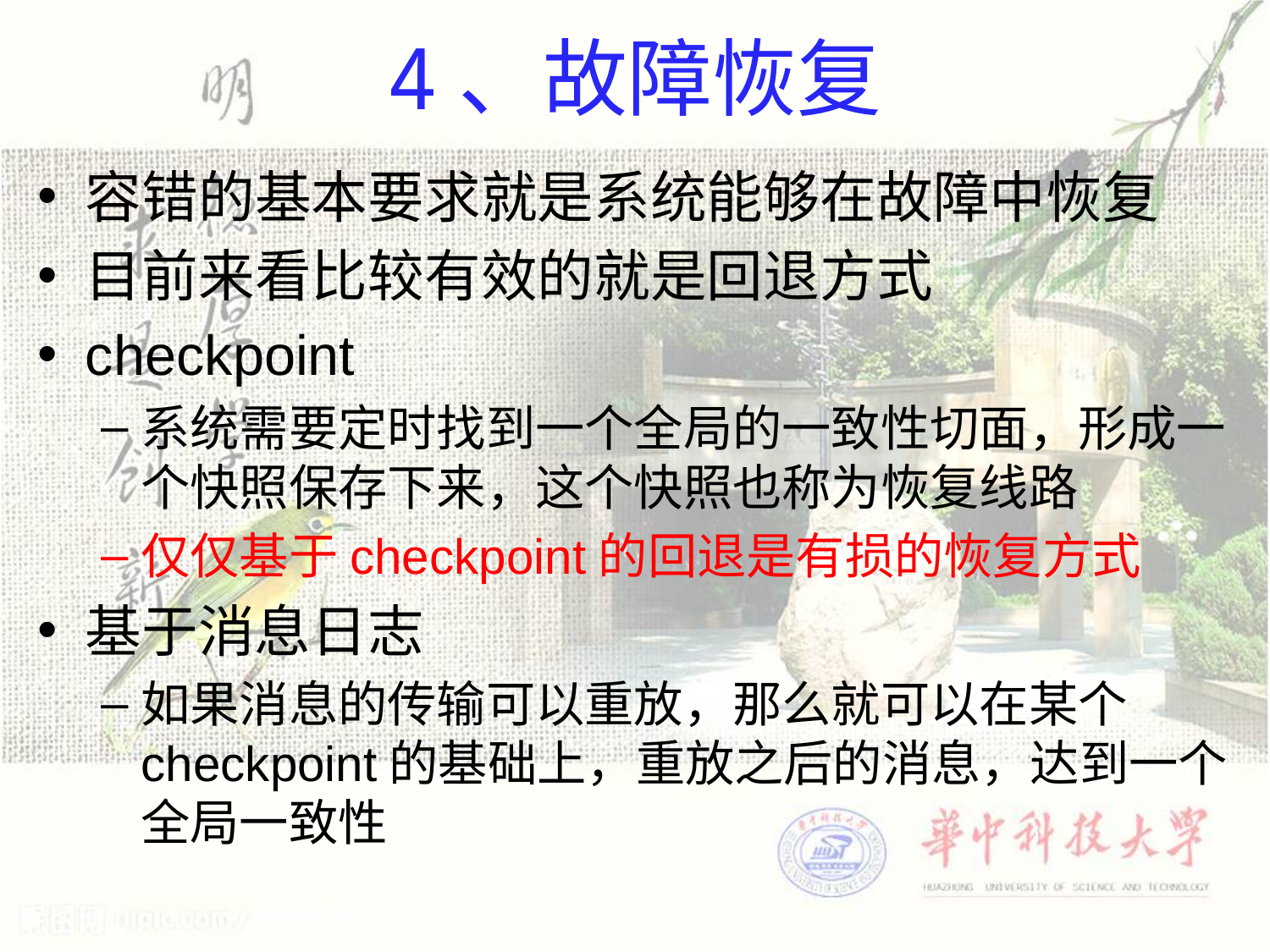

# 4、故障恢复
容错的基本要求就是系统能够在故障中恢复
目前来看比较有效的就是回退方式
checkpoint
系统需要定时找到一个全局的一致性切面，形成一个快照保存下来，这个快照也称为恢复线路
仅仅基于checkpoint的回退是有损的恢复方式
基于消息日志
如果消息的传输可以重放，那么就可以在某个checkpoint的基础上，重放之后的消息，达到一个全局一致性